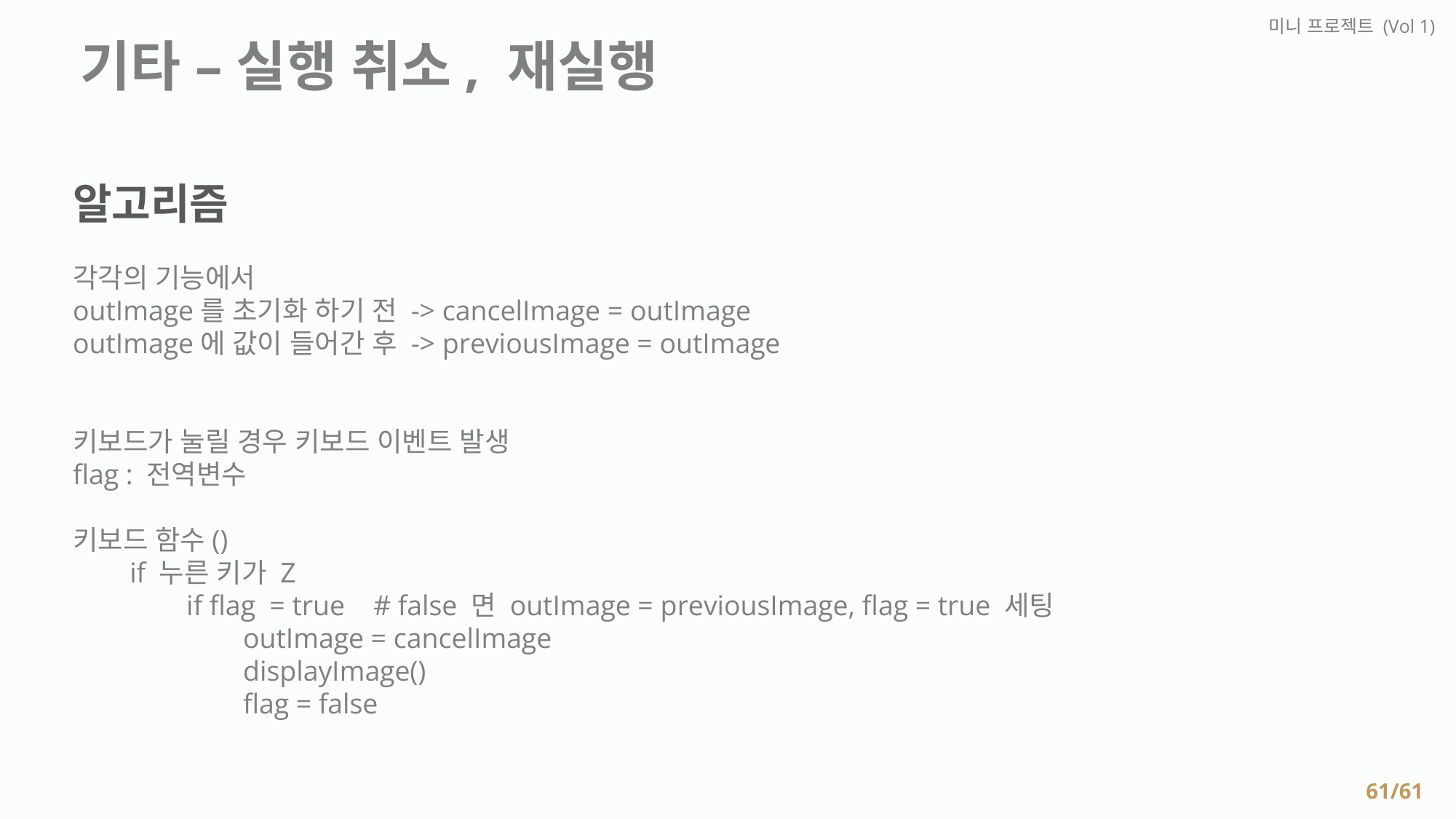

미니 프로젝트 (Vol 1)
    기타 – 실행 취소, 재실행
알고리즘

각각의 기능에서
outImage를 초기화 하기 전 -> cancelImage = outImage
outImage에 값이 들어간 후 -> previousImage = outImage

키보드가 눌릴 경우 키보드 이벤트 발생
flag : 전역변수

키보드 함수()
        if 누른 키가 Z
                if flag  = true    # false 면 outImage = previousImage, flag = true 세팅
                        outImage = cancelImage
                        displayImage()
                        flag = false
61/61